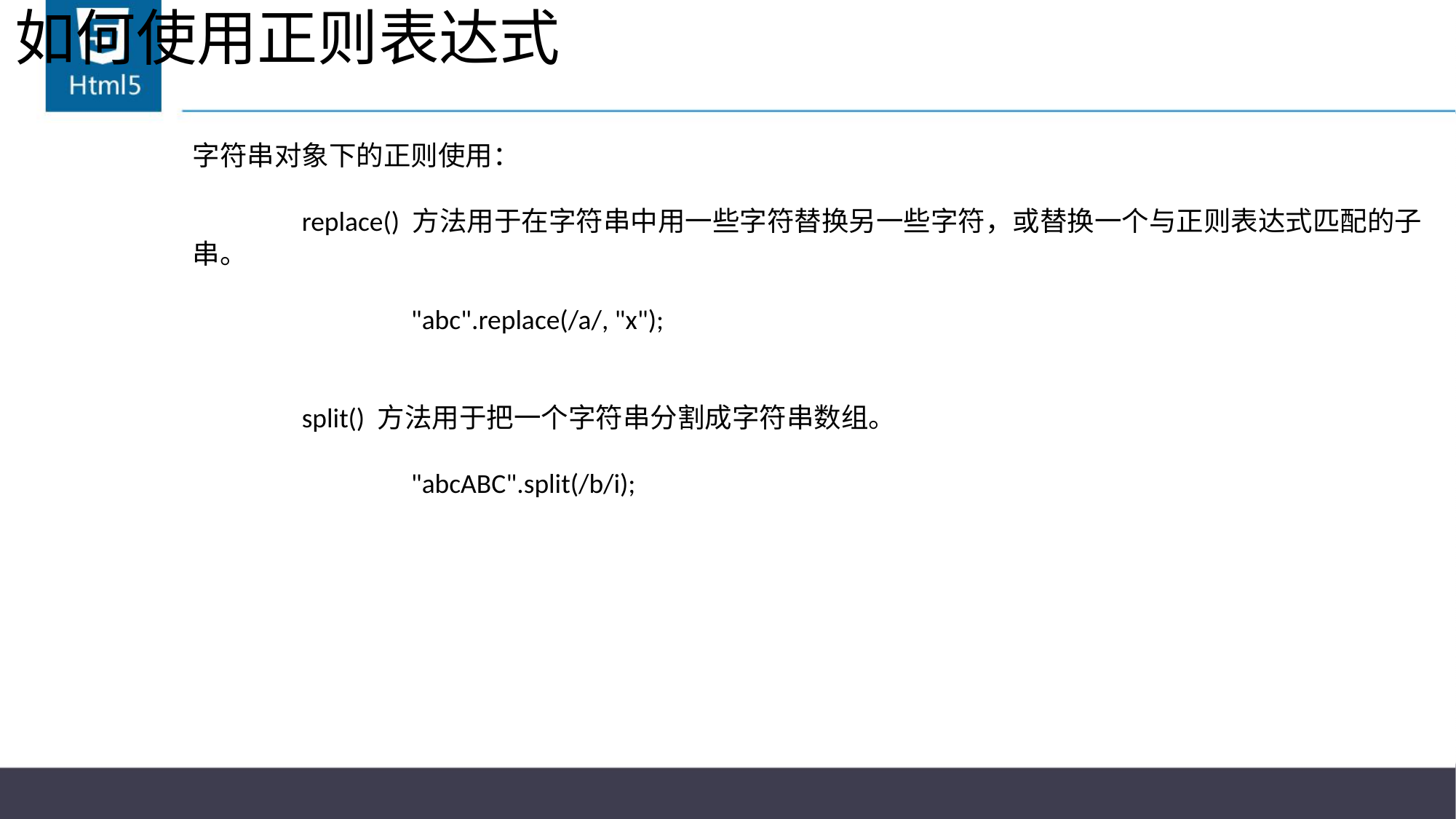

# 如何使用正则表达式
字符串对象下的正则使用：

	replace() 方法用于在字符串中用一些字符替换另一些字符，或替换一个与正则表达式匹配的子串。

		"abc".replace(/a/, "x");

	split() 方法用于把一个字符串分割成字符串数组。

		"abcABC".split(/b/i);